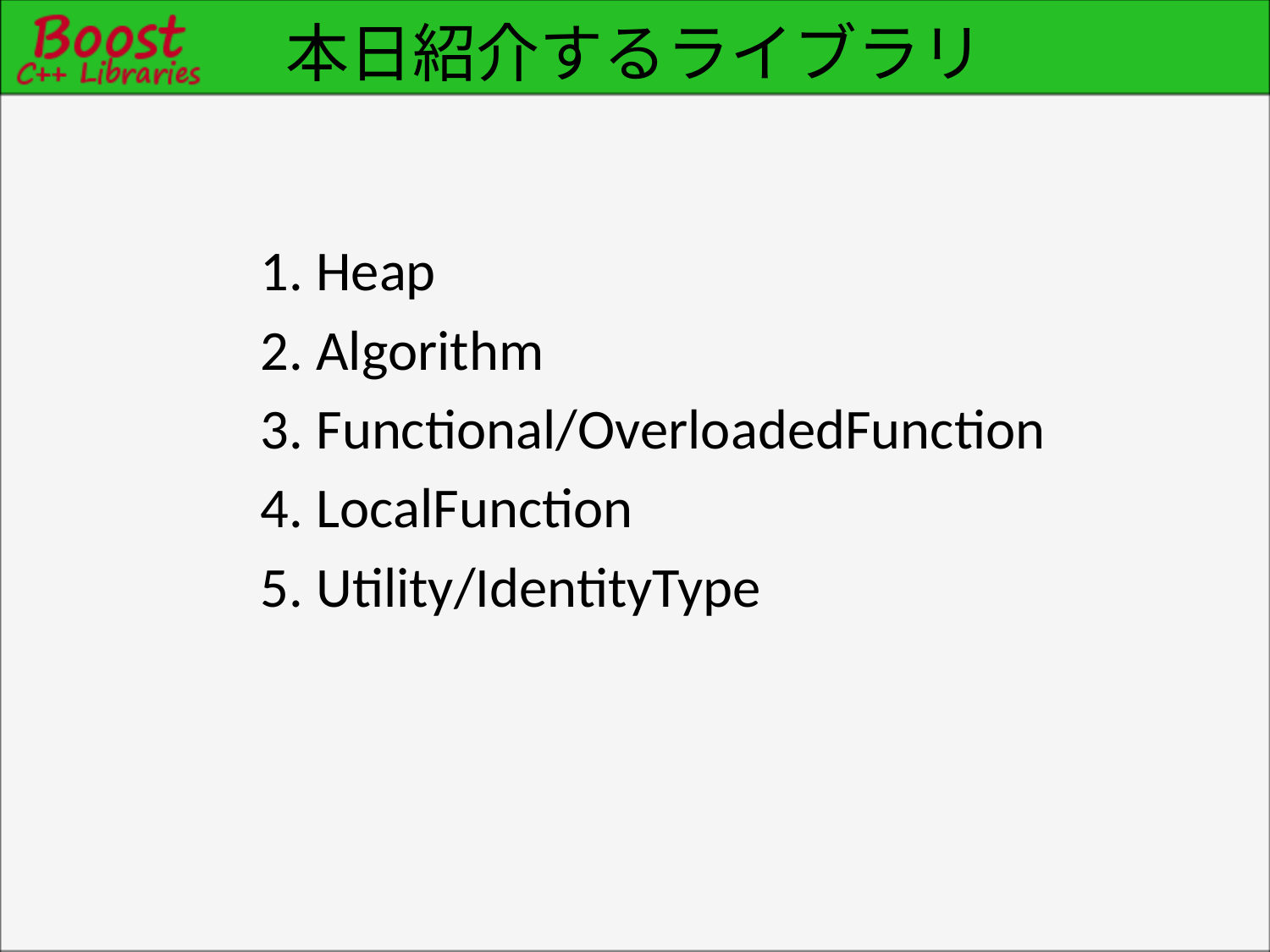

# 本日紹介するライブラリ
1. Heap
2. Algorithm
3. Functional/OverloadedFunction
4. LocalFunction
5. Utility/IdentityType